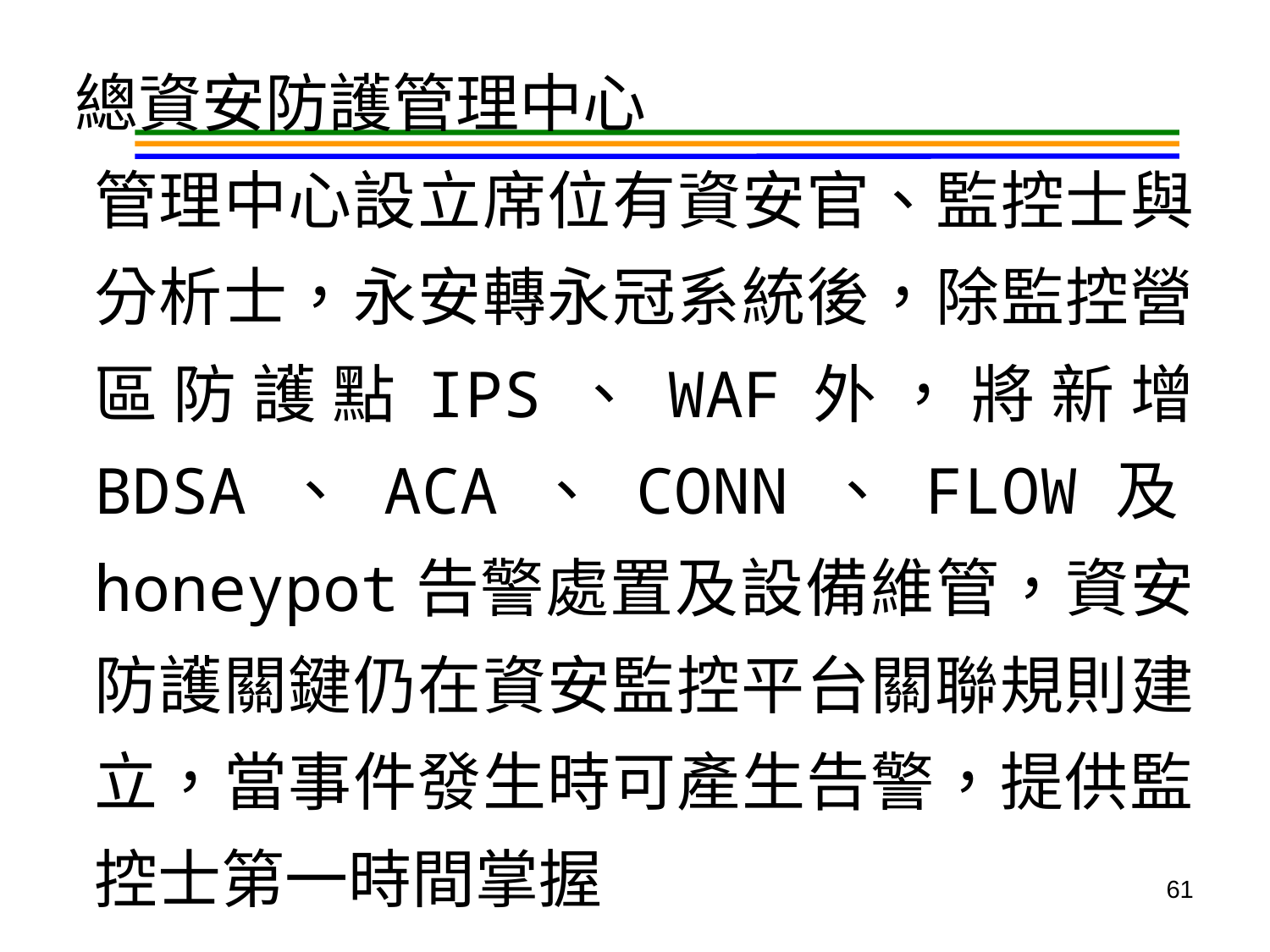

總資安防護管理中心
管理中心設立席位有資安官、監控士與分析士，永安轉永冠系統後，除監控營區防護點IPS、WAF外，將新增 BDSA、ACA、CONN、FLOW及honeypot告警處置及設備維管，資安防護關鍵仍在資安監控平台關聯規則建立，當事件發生時可產生告警，提供監控士第一時間掌握。
61